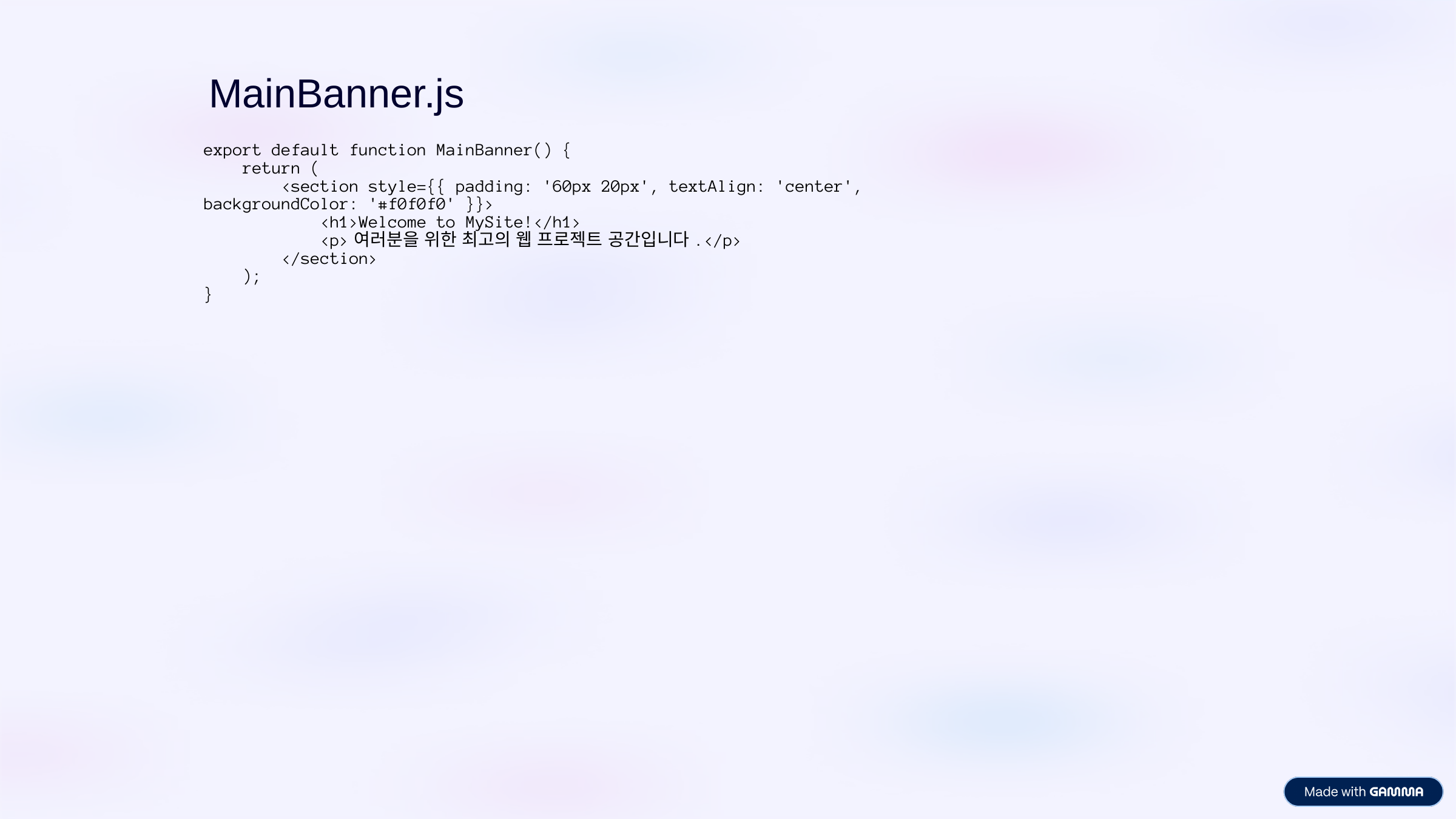

MainBanner.js
export default function MainBanner() {
    return (
        <section style={{ padding: '60px 20px', textAlign: 'center', backgroundColor: '#f0f0f0' }}>
            <h1>Welcome to MySite!</h1>
            <p>여러분을 위한 최고의 웹 프로젝트 공간입니다.</p>
        </section>
    );
}